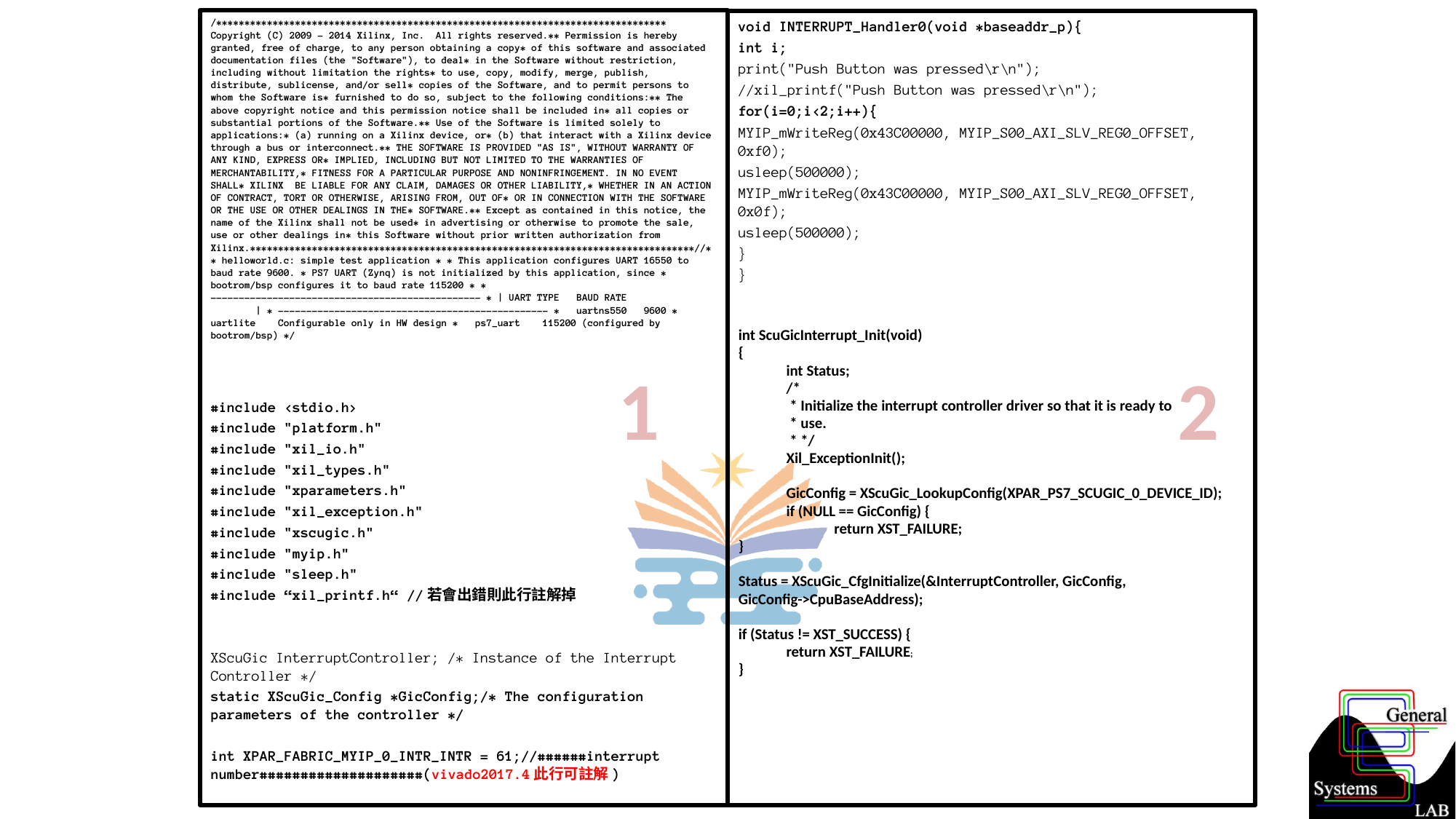

/******************************************************************************** Copyright (C) 2009 - 2014 Xilinx, Inc.  All rights reserved.** Permission is hereby granted, free of charge, to any person obtaining a copy* of this software and associated documentation files (the "Software"), to deal* in the Software without restriction, including without limitation the rights* to use, copy, modify, merge, publish, distribute, sublicense, and/or sell* copies of the Software, and to permit persons to whom the Software is* furnished to do so, subject to the following conditions:** The above copyright notice and this permission notice shall be included in* all copies or substantial portions of the Software.** Use of the Software is limited solely to applications:* (a) running on a Xilinx device, or* (b) that interact with a Xilinx device through a bus or interconnect.** THE SOFTWARE IS PROVIDED "AS IS", WITHOUT WARRANTY OF ANY KIND, EXPRESS OR* IMPLIED, INCLUDING BUT NOT LIMITED TO THE WARRANTIES OF MERCHANTABILITY,* FITNESS FOR A PARTICULAR PURPOSE AND NONINFRINGEMENT. IN NO EVENT SHALL* XILINX  BE LIABLE FOR ANY CLAIM, DAMAGES OR OTHER LIABILITY,* WHETHER IN AN ACTION OF CONTRACT, TORT OR OTHERWISE, ARISING FROM, OUT OF* OR IN CONNECTION WITH THE SOFTWARE OR THE USE OR OTHER DEALINGS IN THE* SOFTWARE.** Except as contained in this notice, the name of the Xilinx shall not be used* in advertising or otherwise to promote the sale, use or other dealings in* this Software without prior written authorization from Xilinx.*******************************************************************************//* * helloworld.c: simple test application * * This application configures UART 16550 to baud rate 9600. * PS7 UART (Zynq) is not initialized by this application, since * bootrom/bsp configures it to baud rate 115200 * * ------------------------------------------------ * | UART TYPE   BAUD RATE                        | * ------------------------------------------------ *   uartns550   9600 *   uartlite    Configurable only in HW design *   ps7_uart    115200 (configured by bootrom/bsp) */

#include <stdio.h>
#include "platform.h"
#include "xil_io.h"
#include "xil_types.h"
#include "xparameters.h"
#include "xil_exception.h"
#include "xscugic.h"
#include "myip.h"
#include "sleep.h"
#include “xil_printf.h“ //若會出錯則此行註解掉

XScuGic InterruptController; /* Instance of the Interrupt Controller */
static XScuGic_Config *GicConfig;/* The configuration parameters of the controller */

int XPAR_FABRIC_MYIP_0_INTR_INTR = 61;//######interrupt number####################(vivado2017.4此行可註解)

void INTERRUPT_Handler0(void *baseaddr_p){
int i;
print("Push Button was pressed\r\n");
//xil_printf("Push Button was pressed\r\n");
for(i=0;i<2;i++){
MYIP_mWriteReg(0x43C00000, MYIP_S00_AXI_SLV_REG0_OFFSET, 0xf0);
usleep(500000);
MYIP_mWriteReg(0x43C00000, MYIP_S00_AXI_SLV_REG0_OFFSET, 0x0f);
usleep(500000);
}
}

int ScuGicInterrupt_Init(void)
{
int Status;
/*
 * Initialize the interrupt controller driver so that it is ready to
 * use.
 * */
Xil_ExceptionInit();

GicConfig = XScuGic_LookupConfig(XPAR_PS7_SCUGIC_0_DEVICE_ID);
if (NULL == GicConfig) {
return XST_FAILURE;
}

Status = XScuGic_CfgInitialize(&InterruptController, GicConfig,
GicConfig->CpuBaseAddress);

if (Status != XST_SUCCESS) {
return XST_FAILURE;
}

1
2